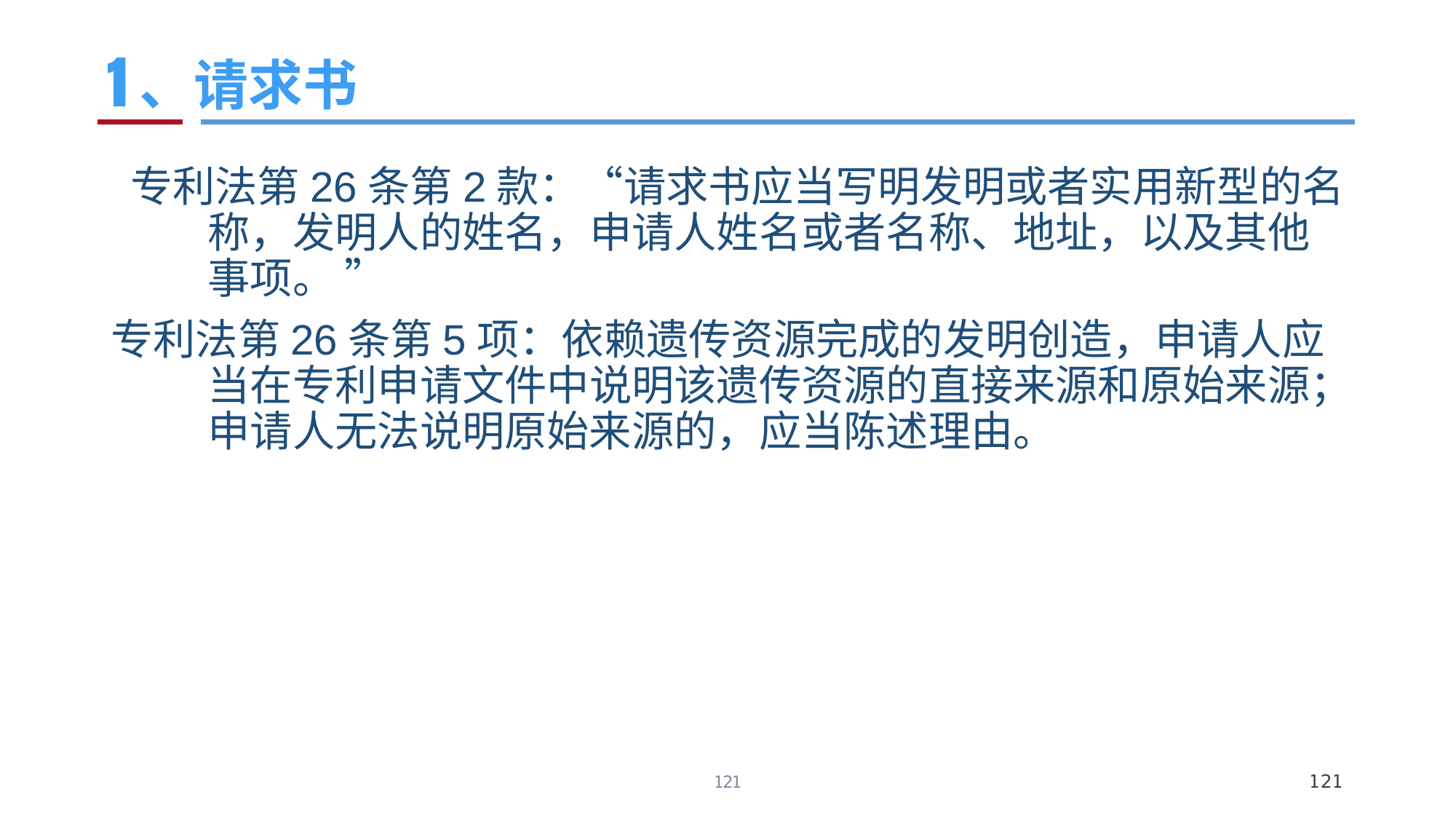

# 1、请求书
 专利法第26条第2款：“请求书应当写明发明或者实用新型的名称，发明人的姓名，申请人姓名或者名称、地址，以及其他事项。 ”
专利法第26条第5项：依赖遗传资源完成的发明创造，申请人应当在专利申请文件中说明该遗传资源的直接来源和原始来源；申请人无法说明原始来源的，应当陈述理由。
121
121